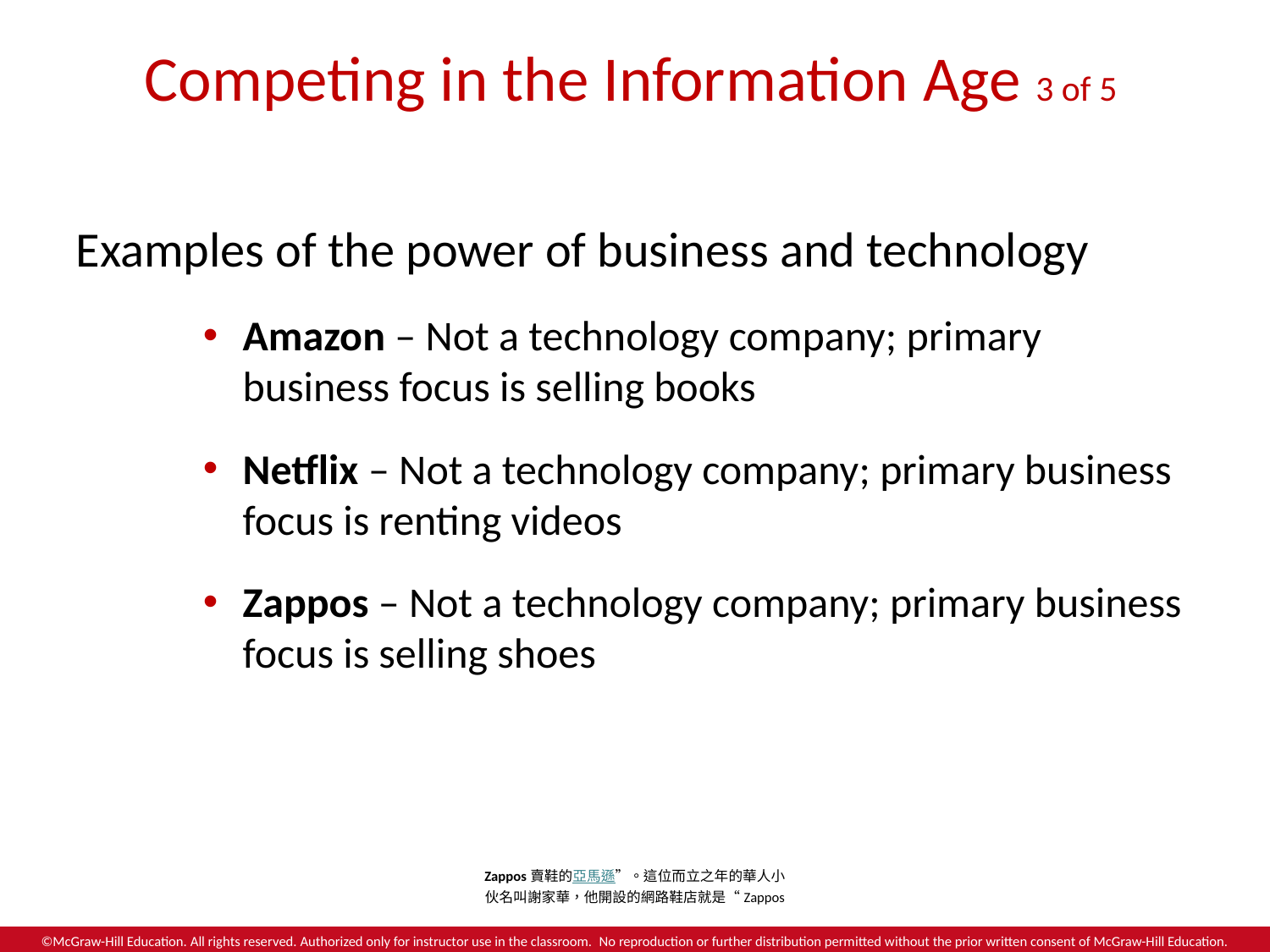

# Competing in the Information Age 3 of 5
Examples of the power of business and technology
Amazon – Not a technology company; primary business focus is selling books
Netflix – Not a technology company; primary business focus is renting videos
Zappos – Not a technology company; primary business focus is selling shoes
Zappos賣鞋的亞馬遜”。這位而立之年的華人小伙名叫謝家華，他開設的網路鞋店就是“Zappos